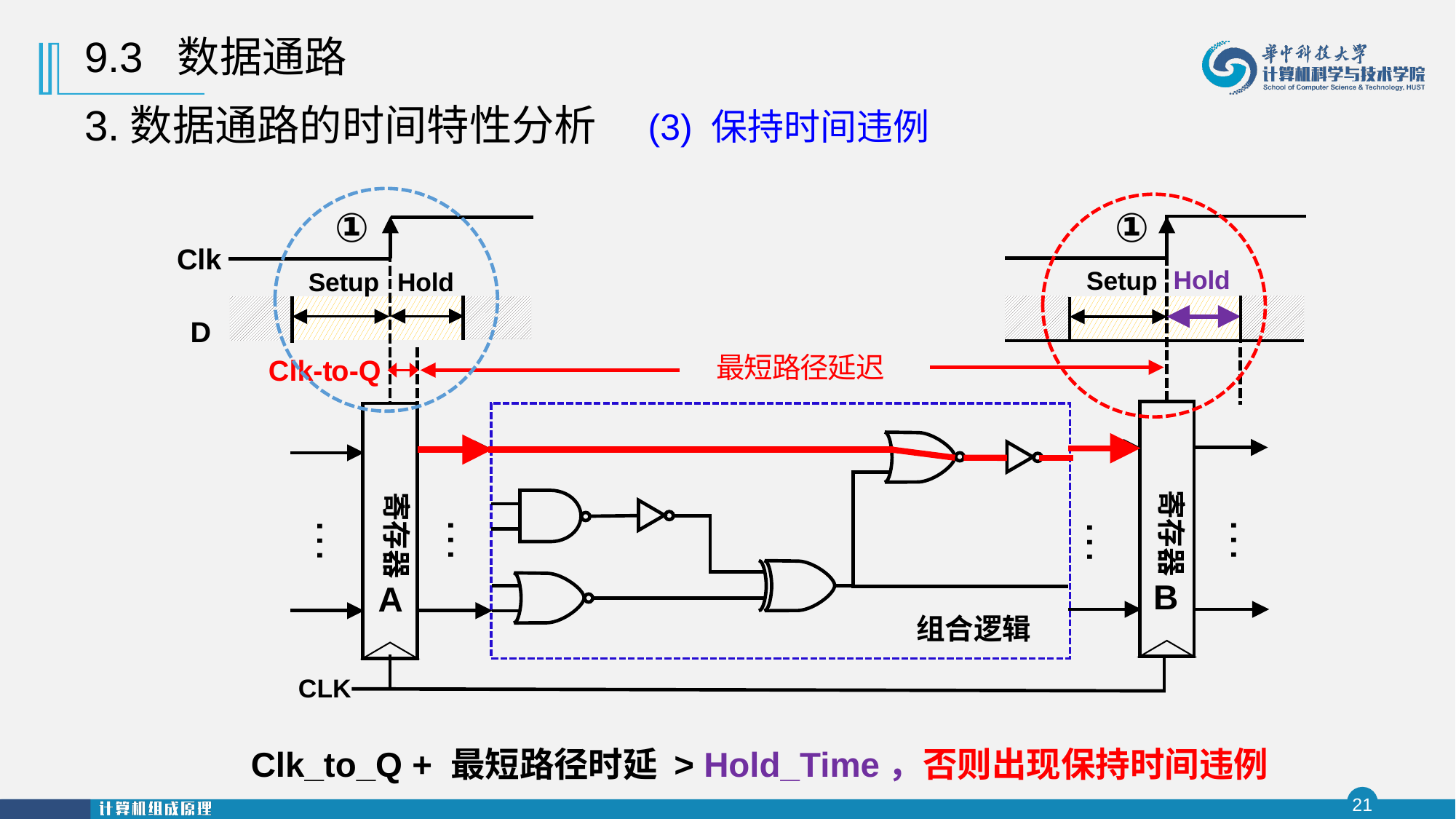

9.3  数据通路
(3) 保持时间违例
3.数据通路的时间特性分析

①
①
Clk
Hold
Setup
Setup
Hold

D
最短路径延迟
Clk-to-Q

寄存器
寄存器
组合逻辑

CLK
…
…
…
…
B
A
Clk_to_Q + 最短路径时延 > Hold_Time，否则出现保持时间违例